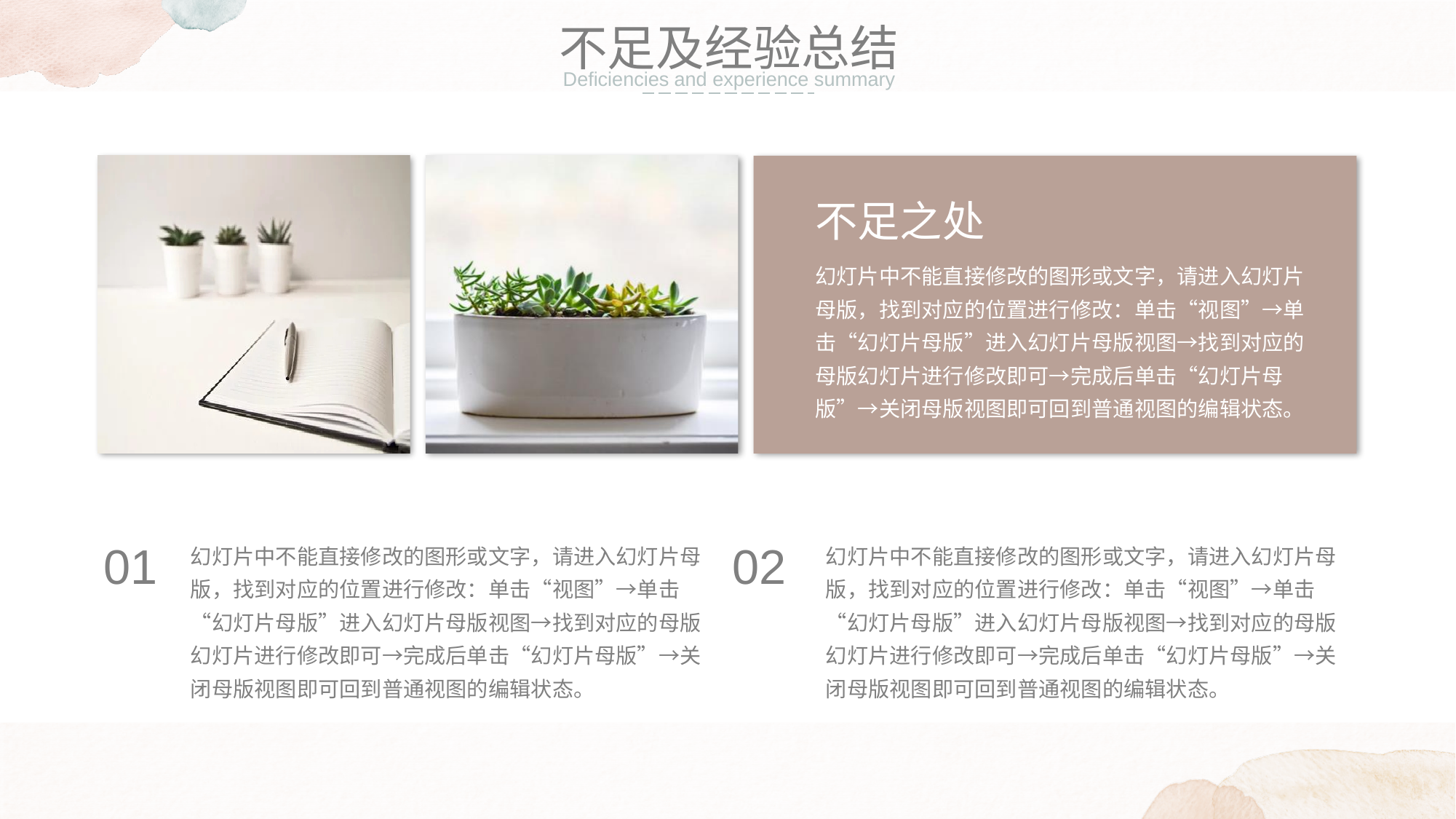

不足之处
幻灯片中不能直接修改的图形或文字，请进入幻灯片母版，找到对应的位置进行修改：单击“视图”→单击“幻灯片母版”进入幻灯片母版视图→找到对应的母版幻灯片进行修改即可→完成后单击“幻灯片母版”→关闭母版视图即可回到普通视图的编辑状态。
01
幻灯片中不能直接修改的图形或文字，请进入幻灯片母版，找到对应的位置进行修改：单击“视图”→单击“幻灯片母版”进入幻灯片母版视图→找到对应的母版幻灯片进行修改即可→完成后单击“幻灯片母版”→关闭母版视图即可回到普通视图的编辑状态。
02
幻灯片中不能直接修改的图形或文字，请进入幻灯片母版，找到对应的位置进行修改：单击“视图”→单击“幻灯片母版”进入幻灯片母版视图→找到对应的母版幻灯片进行修改即可→完成后单击“幻灯片母版”→关闭母版视图即可回到普通视图的编辑状态。